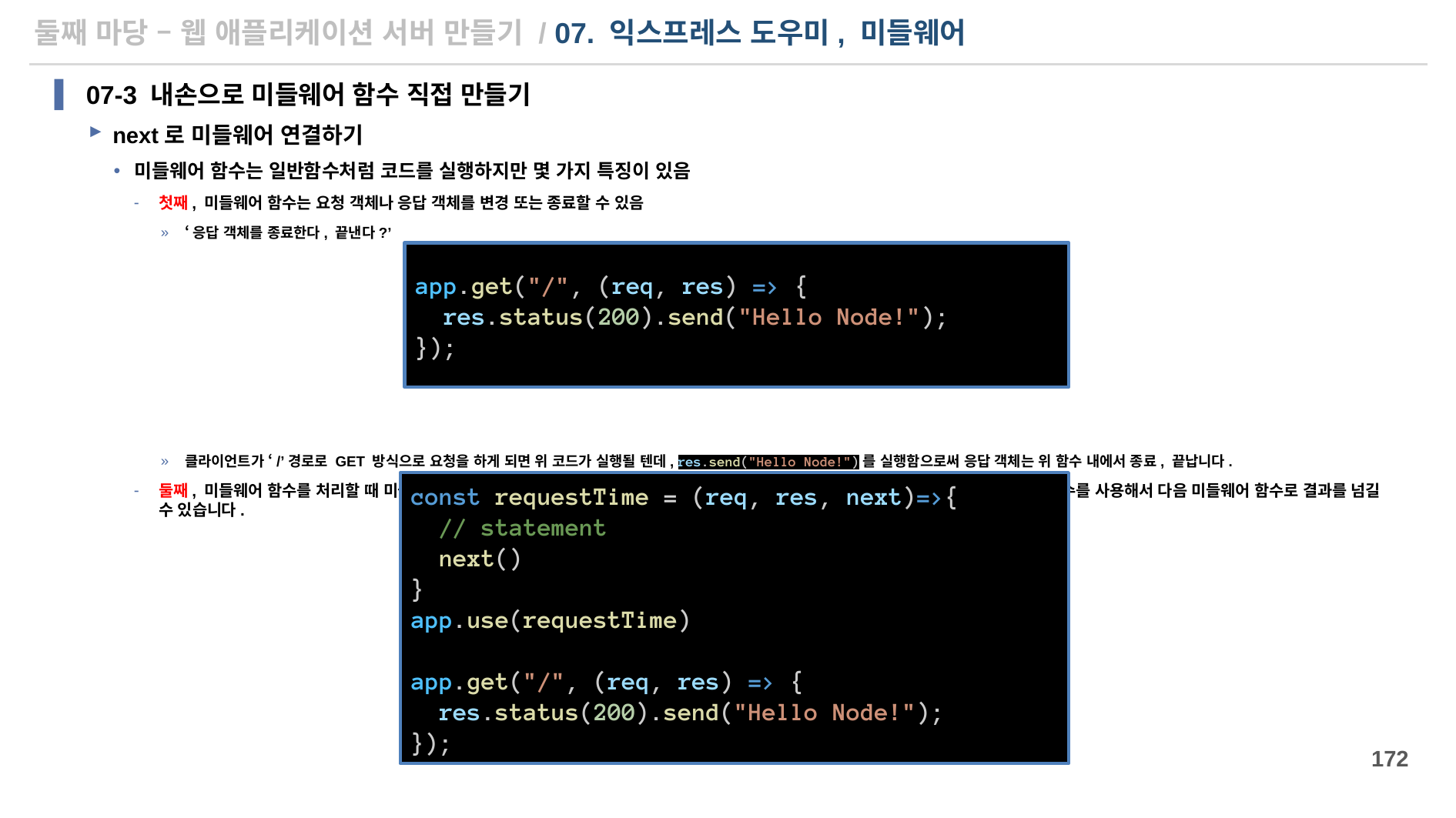

# 둘째 마당 – 웹 애플리케이션 서버 만들기 / 07. 익스프레스 도우미, 미들웨어
07-3 내손으로 미들웨어 함수 직접 만들기
next로 미들웨어 연결하기
미들웨어 함수는 일반함수처럼 코드를 실행하지만 몇 가지 특징이 있음
첫째, 미들웨어 함수는 요청 객체나 응답 객체를 변경 또는 종료할 수 있음
‘응답 객체를 종료한다, 끝낸다?’

클라이언트가 ‘/’경로로 GET 방식으로 요청을 하게 되면 위 코드가 실행될 텐데, res.send("Hello Node!")를 실행함으로써 응답 객체는 위 함수 내에서 종료, 끝납니다.
둘째, 미들웨어 함수를 처리할 때 미들웨어 함수 안에서 응답이 종료되지 않고 그 결과를 다음 미들웨어 함수로 넘겨야 할 경우 next( ) 함수를 사용해서 다음 미들웨어 함수로 결과를 넘길 수 있습니다.

app.get("/", (req, res) => {
  res.status(200).send("Hello Node!");
});
const requestTime = (req, res, next)=>{
  // statement
  next()
}
app.use(requestTime)
app.get("/", (req, res) => {
  res.status(200).send("Hello Node!");
});
172